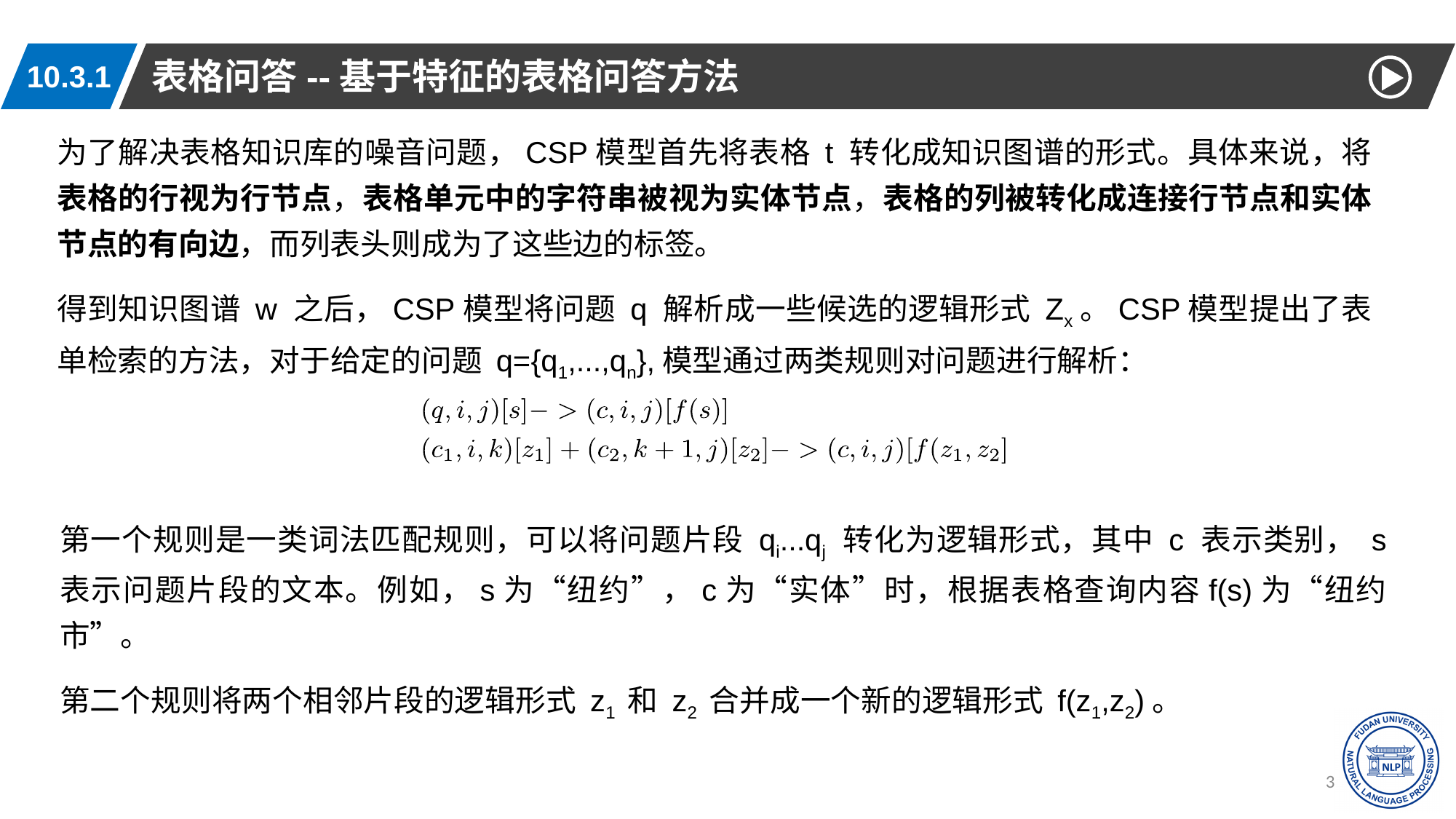

表格问答--基于特征的表格问答方法
10.3.1

为了解决表格知识库的噪音问题，CSP模型首先将表格 t 转化成知识图谱的形式。具体来说，将表格的行视为行节点，表格单元中的字符串被视为实体节点，表格的列被转化成连接行节点和实体节点的有向边，而列表头则成为了这些边的标签。
得到知识图谱 w 之后，CSP模型将问题 q 解析成一些候选的逻辑形式 Zx。CSP模型提出了表单检索的方法，对于给定的问题 q={q1,...,qn},模型通过两类规则对问题进行解析：

第一个规则是一类词法匹配规则，可以将问题片段 qi...qj 转化为逻辑形式，其中 c 表示类别， s 表示问题片段的文本。例如，s为“纽约”，c为“实体”时，根据表格查询内容f(s)为“纽约市”。
第二个规则将两个相邻片段的逻辑形式 z1 和 z2 合并成一个新的逻辑形式 f(z1,z2)。
36